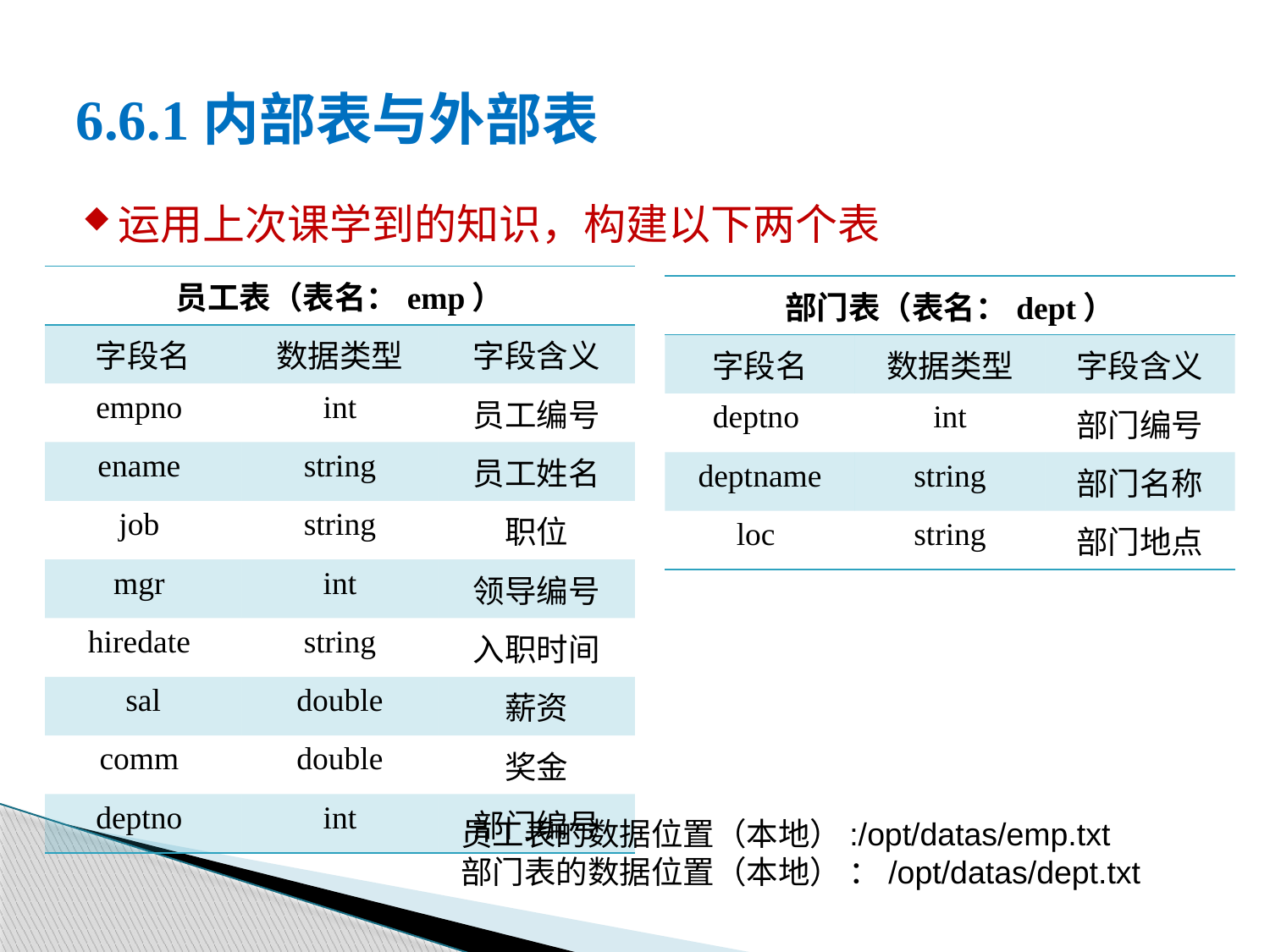

# 6.6.1内部表与外部表
运用上次课学到的知识，构建以下两个表

| 员工表（表名：emp） |  |  |
| --- | --- | --- |
| 字段名 | 数据类型 | 字段含义 |
| empno | int | 员工编号 |
| ename | string | 员工姓名 |
| job | string | 职位 |
| mgr | int | 领导编号 |
| hiredate | string | 入职时间 |
| sal | double | 薪资 |
| comm | double | 奖金 |
| deptno | int | 部门编号 |
| 部门表（表名：dept） |  |  |
| --- | --- | --- |
| 字段名 | 数据类型 | 字段含义 |
| deptno | int | 部门编号 |
| deptname | string | 部门名称 |
| loc | string | 部门地点 |
员工表的数据位置（本地）:/opt/datas/emp.txt
部门表的数据位置（本地） ：/opt/datas/dept.txt